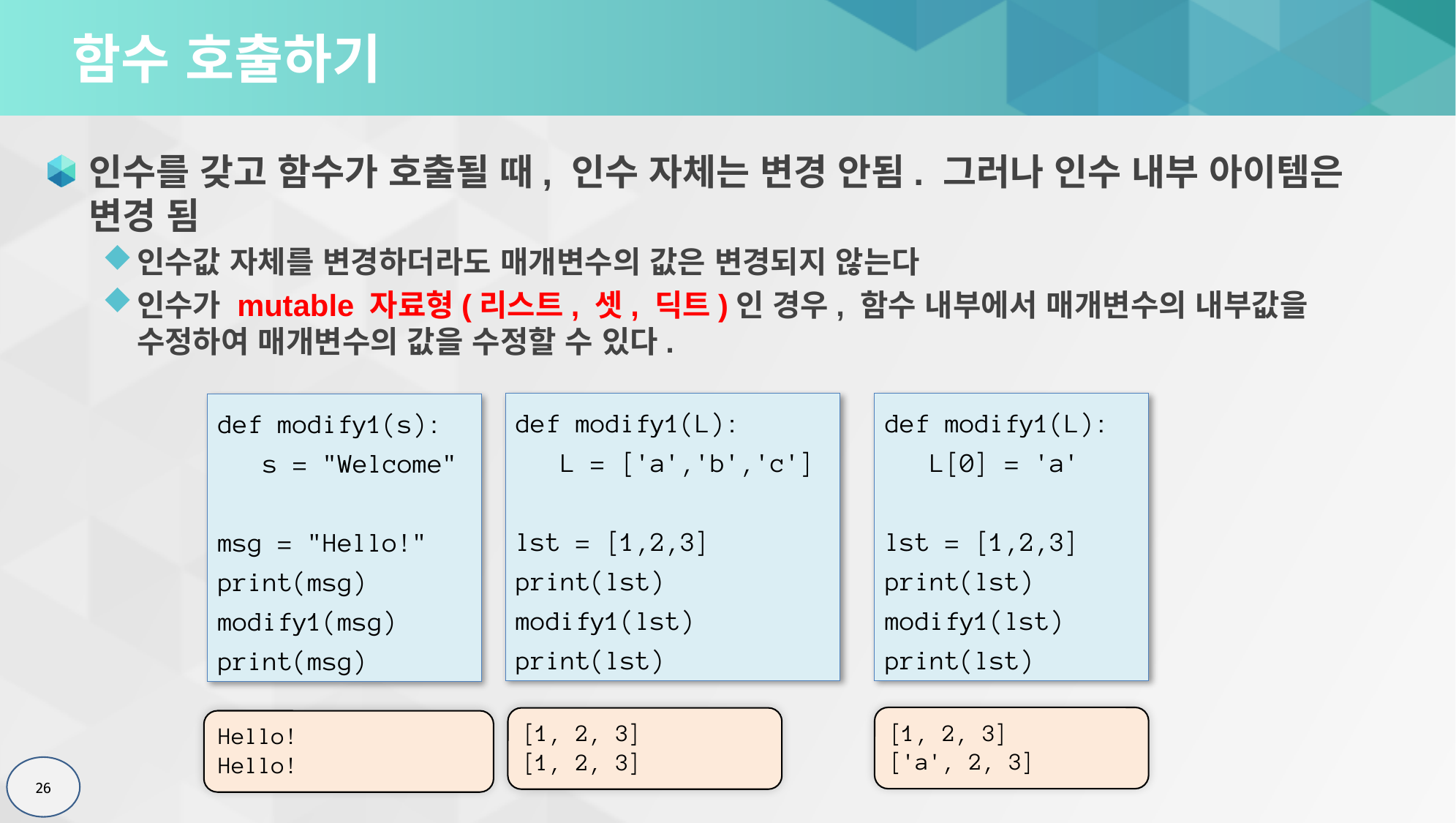

# 함수 호출하기
인수를 갖고 함수가 호출될 때, 인수 자체는 변경 안됨. 그러나 인수 내부 아이템은 변경 됨
인수값 자체를 변경하더라도 매개변수의 값은 변경되지 않는다
인수가 mutable 자료형(리스트, 셋, 딕트)인 경우, 함수 내부에서 매개변수의 내부값을 수정하여 매개변수의 값을 수정할 수 있다.
def modify1(L):
   L = ['a','b','c']

lst = [1,2,3]
print(lst)
modify1(lst)
print(lst)
def modify1(L):
   L[0] = 'a'

lst = [1,2,3]
print(lst)
modify1(lst)
print(lst)
def modify1(s):
   s = "Welcome"

msg = "Hello!"
print(msg)
modify1(msg)
print(msg)
[1, 2, 3]
['a', 2, 3]
[1, 2, 3]
[1, 2, 3]
Hello!
Hello!